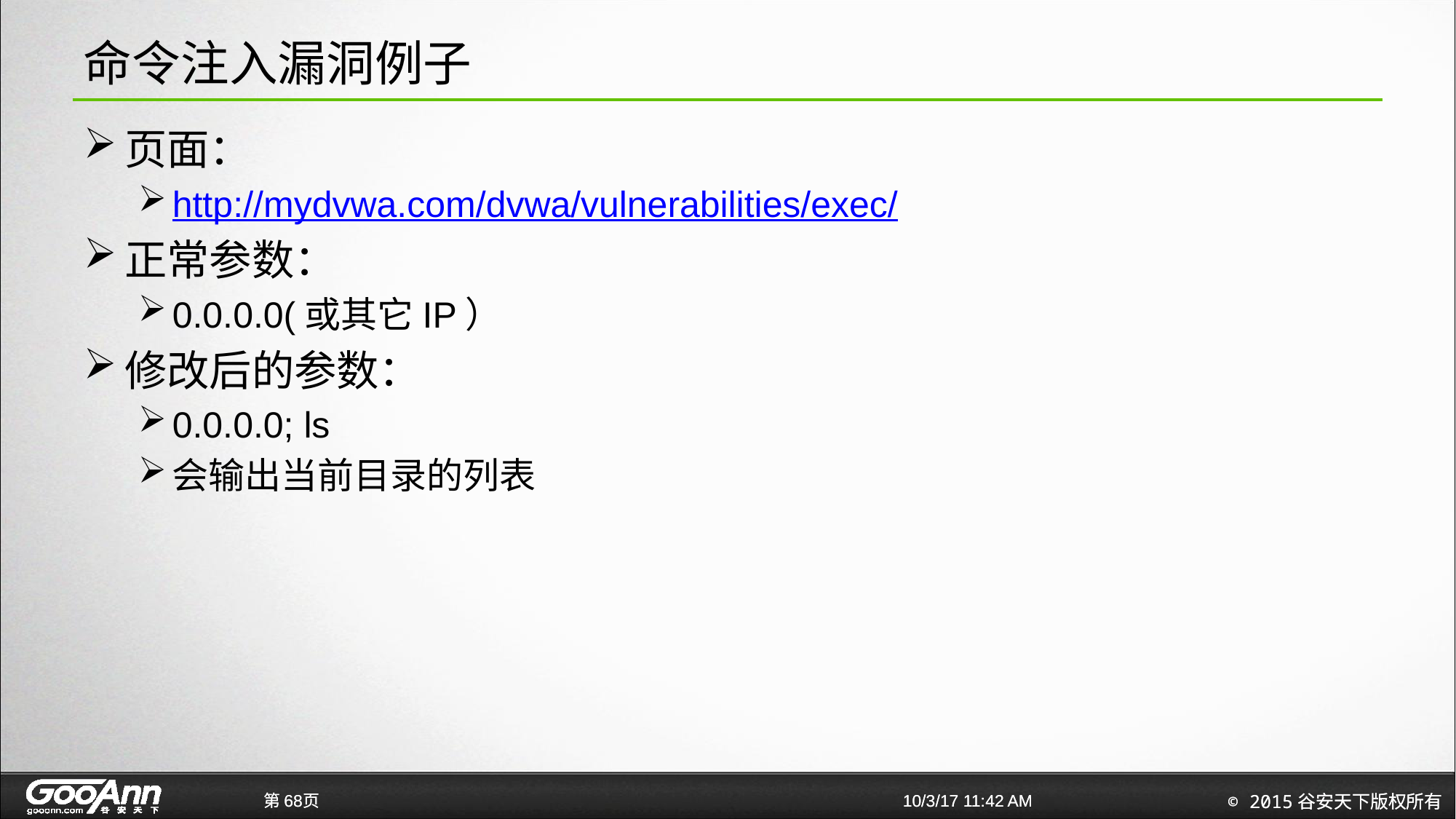

# 命令注入漏洞例子
页面：
http://mydvwa.com/dvwa/vulnerabilities/exec/
正常参数：
0.0.0.0(或其它IP）
修改后的参数：
0.0.0.0; ls
会输出当前目录的列表